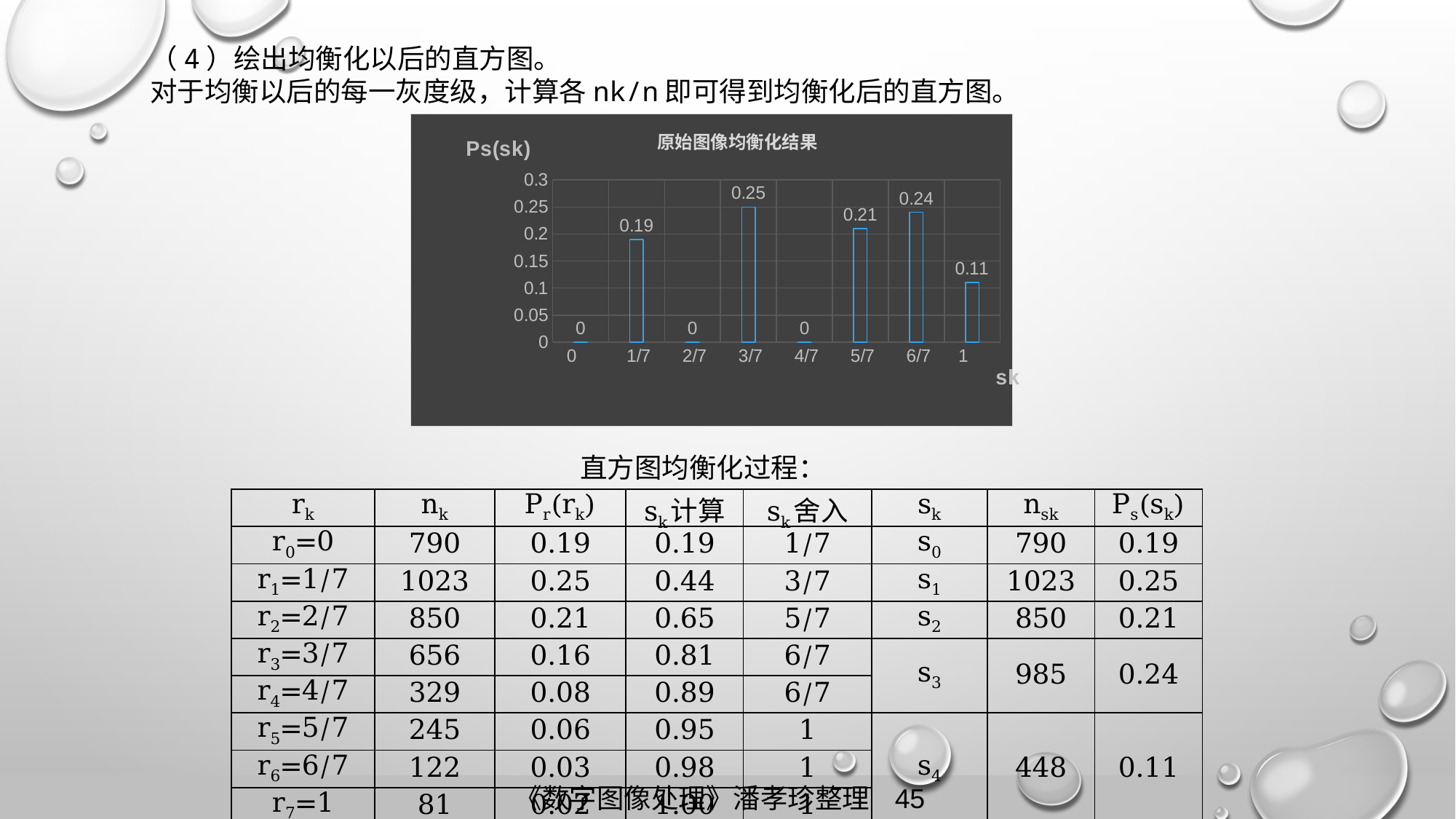

（4）绘出均衡化以后的直方图。
对于均衡以后的每一灰度级，计算各nk/n即可得到均衡化后的直方图。

### Chart: 原始图像均衡化结果

| Category | 系列 1 |
|---|---|
| 0 | 0.0 |
| 0.14285714285714285 | 0.19 |
| 0.2857142857142857 | 0.0 |
| 0.42857142857142899 | 0.25 |
| 0.57142857142857195 | 0.0 |
| 0.71428571428571397 | 0.21 |
| 0.85714285714285698 | 0.24 |
| 1 | 0.11 |
直方图均衡化过程：
| rk | nk | Pr(rk) | sk计算 | sk舍入 | sk | nsk | Ps(sk) |
| --- | --- | --- | --- | --- | --- | --- | --- |
| r0=0 | 790 | 0.19 | 0.19 | 1/7 | s0 | 790 | 0.19 |
| r1=1/7 | 1023 | 0.25 | 0.44 | 3/7 | s1 | 1023 | 0.25 |
| r2=2/7 | 850 | 0.21 | 0.65 | 5/7 | s2 | 850 | 0.21 |
| r3=3/7 | 656 | 0.16 | 0.81 | 6/7 | s3 | 985 | 0.24 |
| r4=4/7 | 329 | 0.08 | 0.89 | 6/7 |  |  |  |
| r5=5/7 | 245 | 0.06 | 0.95 | 1 | s4 | 448 | 0.11 |
| r6=6/7 | 122 | 0.03 | 0.98 | 1 |  |  |  |
| r7=1 | 81 | 0.02 | 1.00 | 1 |  |  |  |